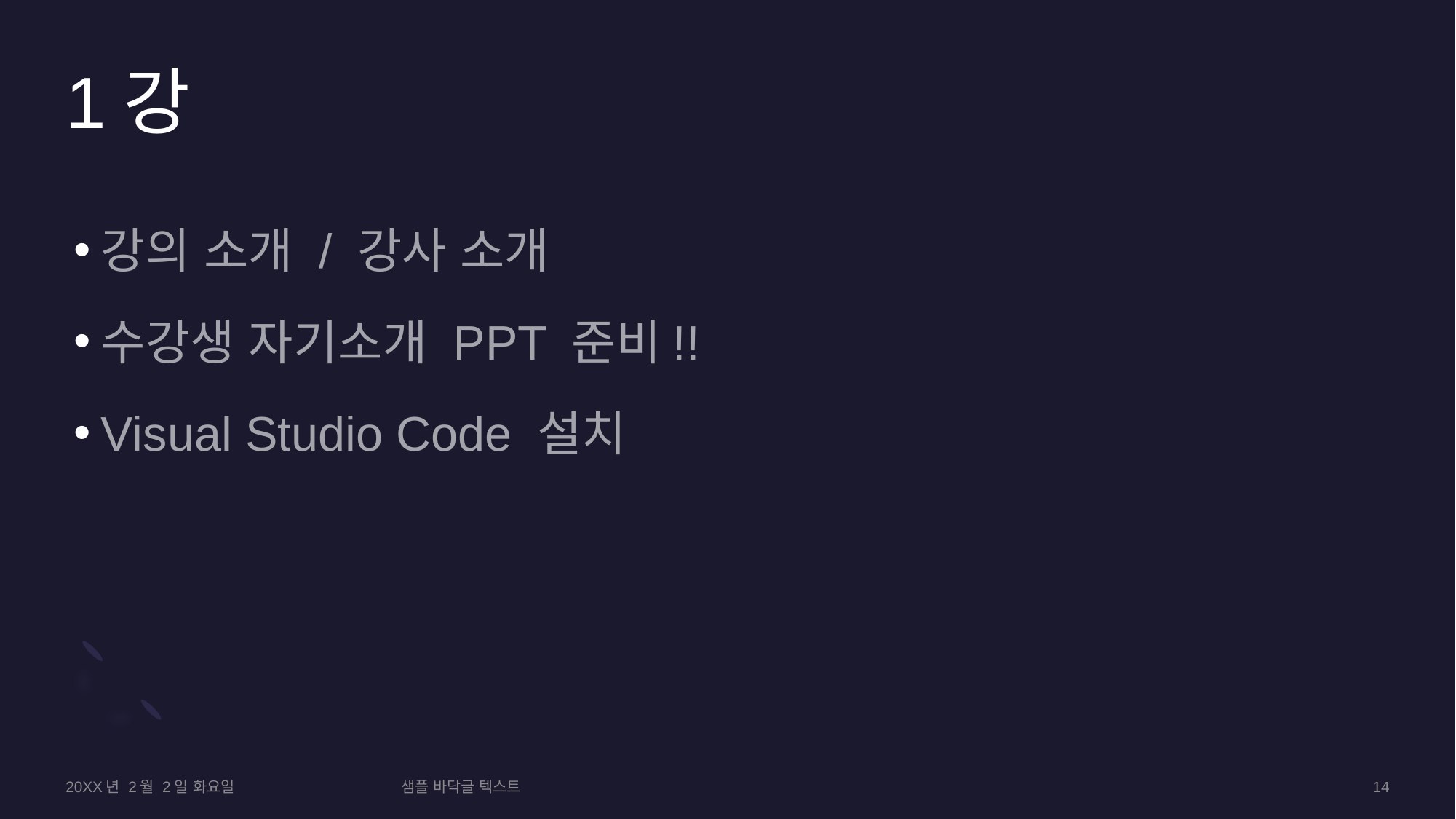

# 1강
강의 소개 / 강사 소개
수강생 자기소개 PPT 준비!!
Visual Studio Code 설치

20XX년 2월 2일 화요일
샘플 바닥글 텍스트
14